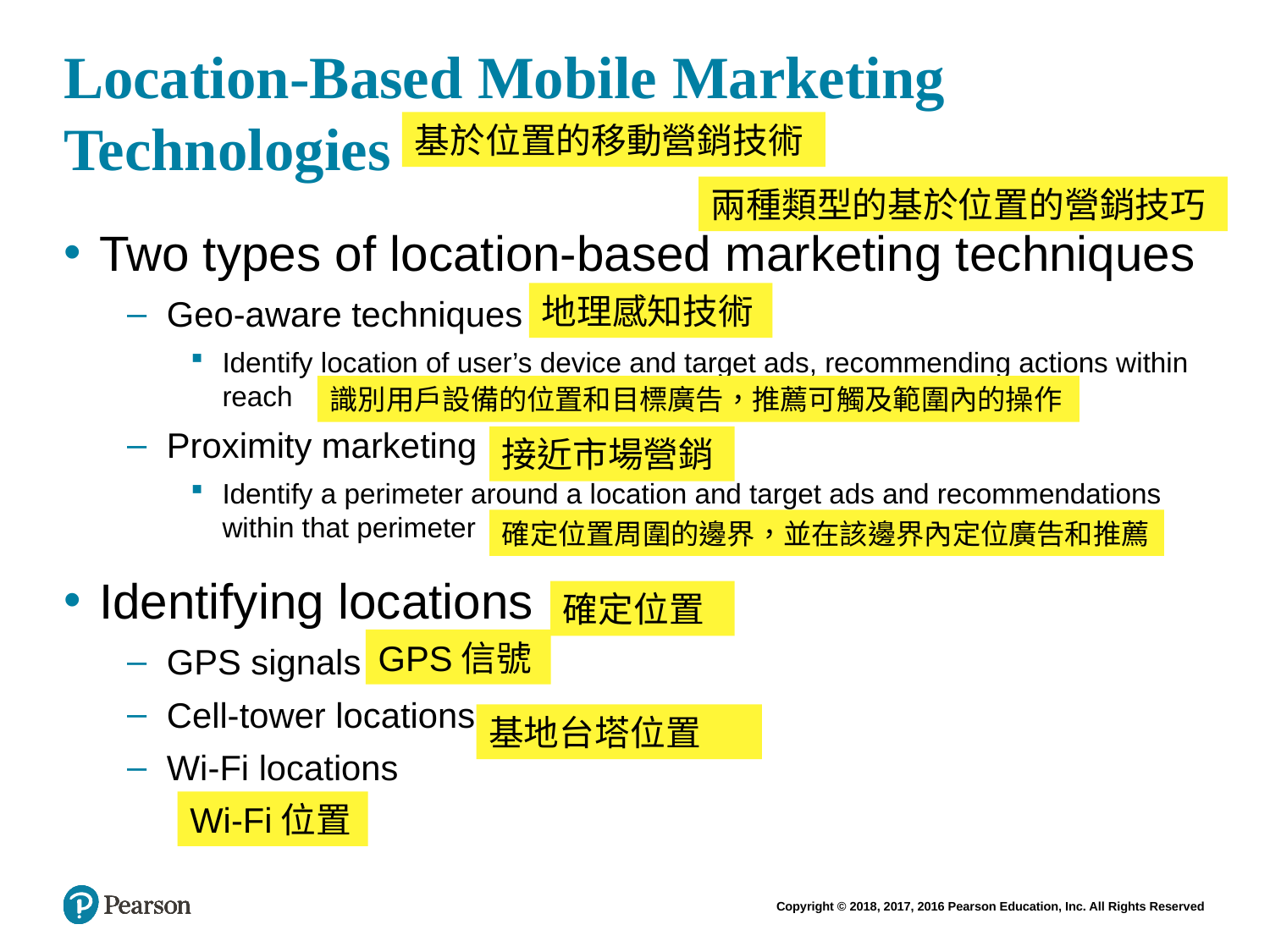

# Location-Based Mobile Marketing Technologies
基於位置的移動營銷技術
兩種類型的基於位置的營銷技巧
Two types of location-based marketing techniques
Geo-aware techniques
Identify location of user’s device and target ads, recommending actions within reach
Proximity marketing
Identify a perimeter around a location and target ads and recommendations within that perimeter
Identifying locations
GPS signals
Cell-tower locations
Wi-Fi locations
地理感知技術
識別用戶設備的位置和目標廣告，推薦可觸及範圍內的操作
接近市場營銷
確定位置周圍的邊界，並在該邊界內定位廣告和推薦
確定位置
GPS信號
基地台塔位置
Wi-Fi位置